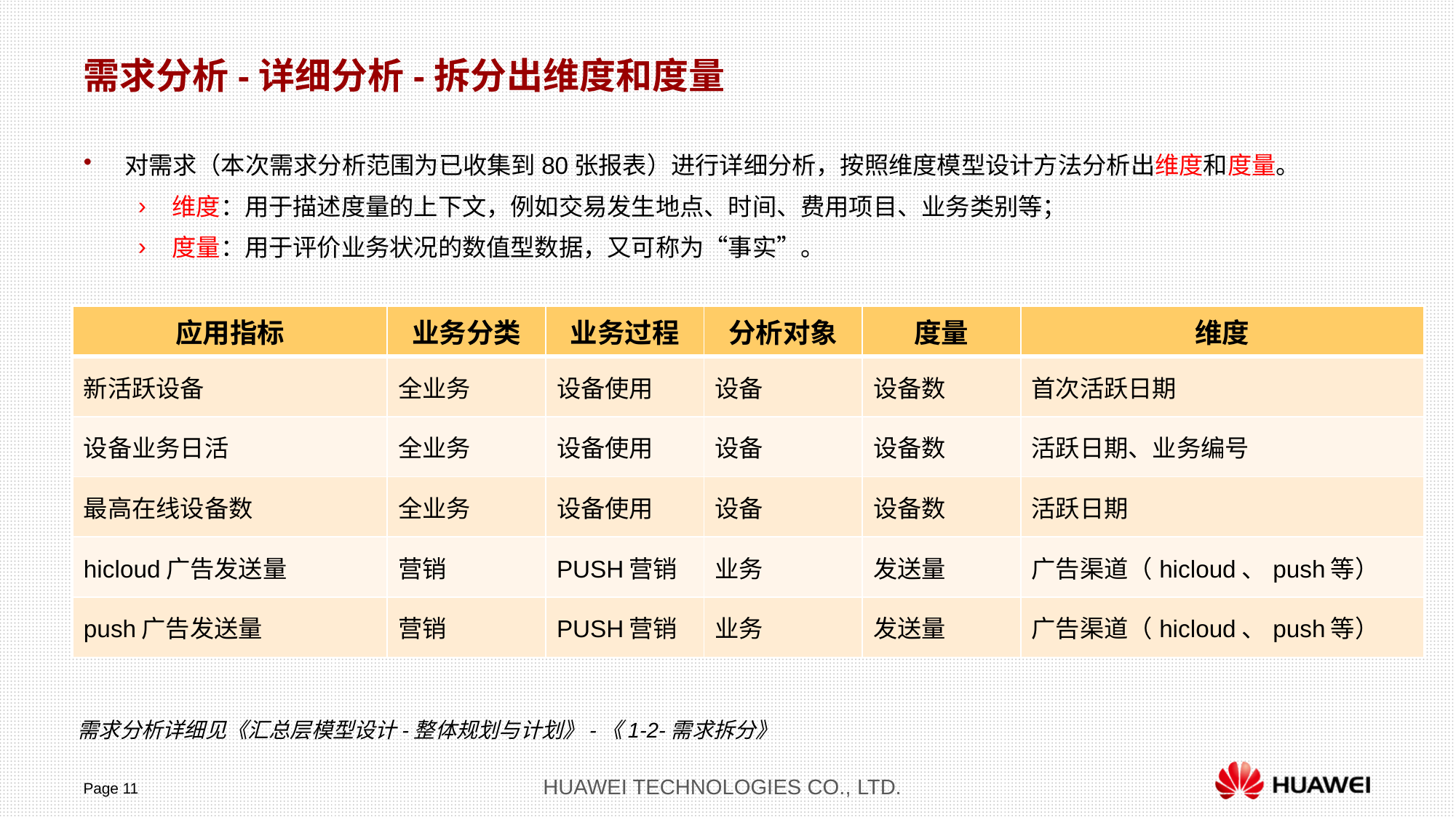

需求分析-详细分析-拆分出维度和度量
对需求（本次需求分析范围为已收集到80张报表）进行详细分析，按照维度模型设计方法分析出维度和度量。
维度：用于描述度量的上下文，例如交易发生地点、时间、费用项目、业务类别等；
度量：用于评价业务状况的数值型数据，又可称为“事实”。

| 应用指标 | 业务分类 | 业务过程 | 分析对象 | 度量 | 维度 |
| --- | --- | --- | --- | --- | --- |
| 新活跃设备 | 全业务 | 设备使用 | 设备 | 设备数 | 首次活跃日期 |
| 设备业务日活 | 全业务 | 设备使用 | 设备 | 设备数 | 活跃日期、业务编号 |
| 最高在线设备数 | 全业务 | 设备使用 | 设备 | 设备数 | 活跃日期 |
| hicloud广告发送量 | 营销 | PUSH营销 | 业务 | 发送量 | 广告渠道（hicloud、push等） |
| push广告发送量 | 营销 | PUSH营销 | 业务 | 发送量 | 广告渠道（hicloud、push等） |
需求分析详细见《汇总层模型设计-整体规划与计划》-《1-2-需求拆分》